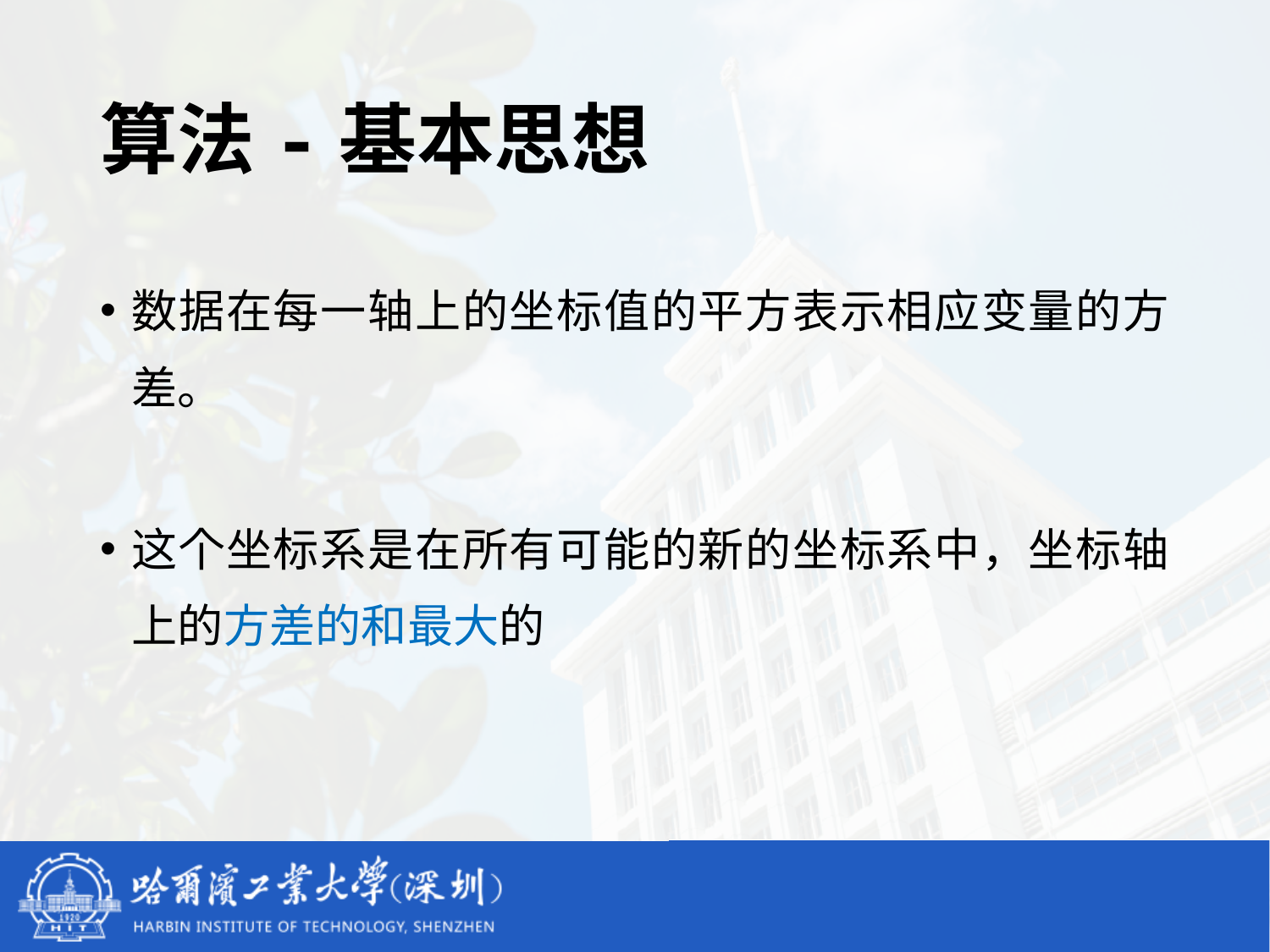

# 算法-基本思想
数据在每一轴上的坐标值的平方表示相应变量的方差。

这个坐标系是在所有可能的新的坐标系中，坐标轴上的方差的和最大的